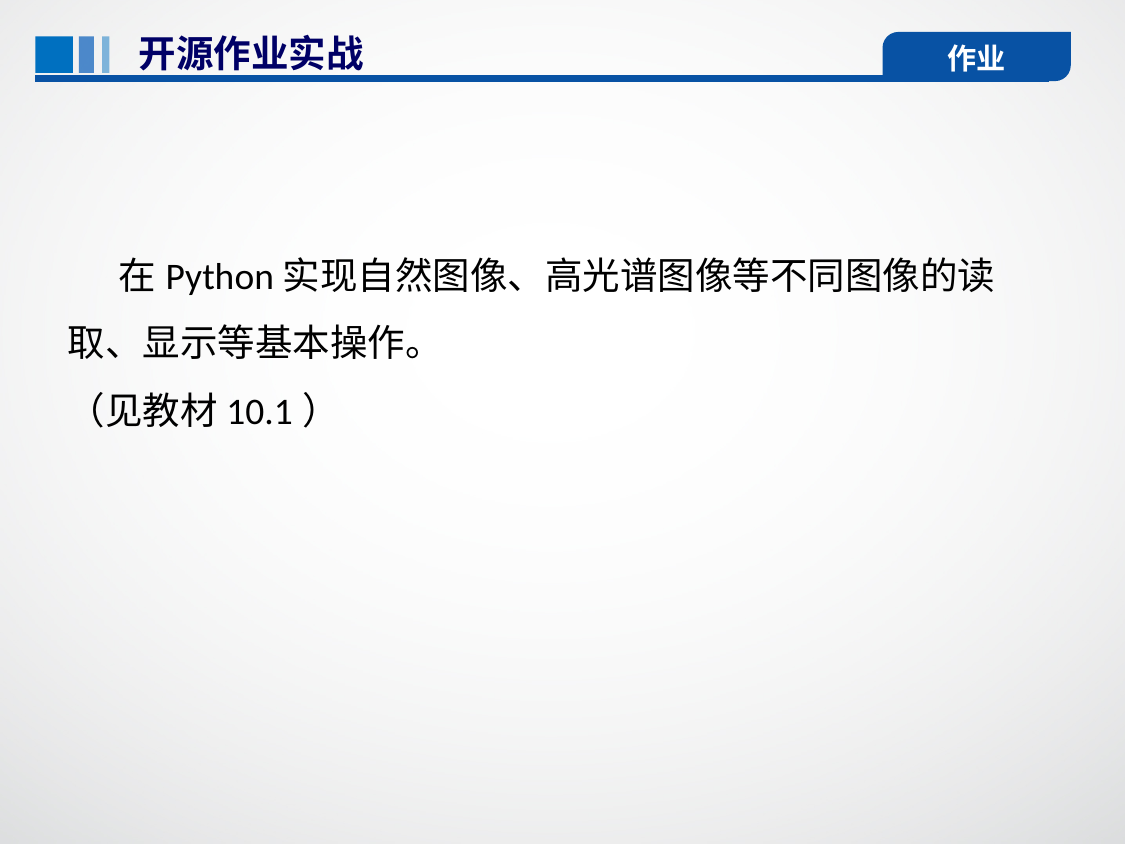

开源作业实战
作业
     在Python实现自然图像、高光谱图像等不同图像的读取、显示等基本操作。
（见教材10.1）
52